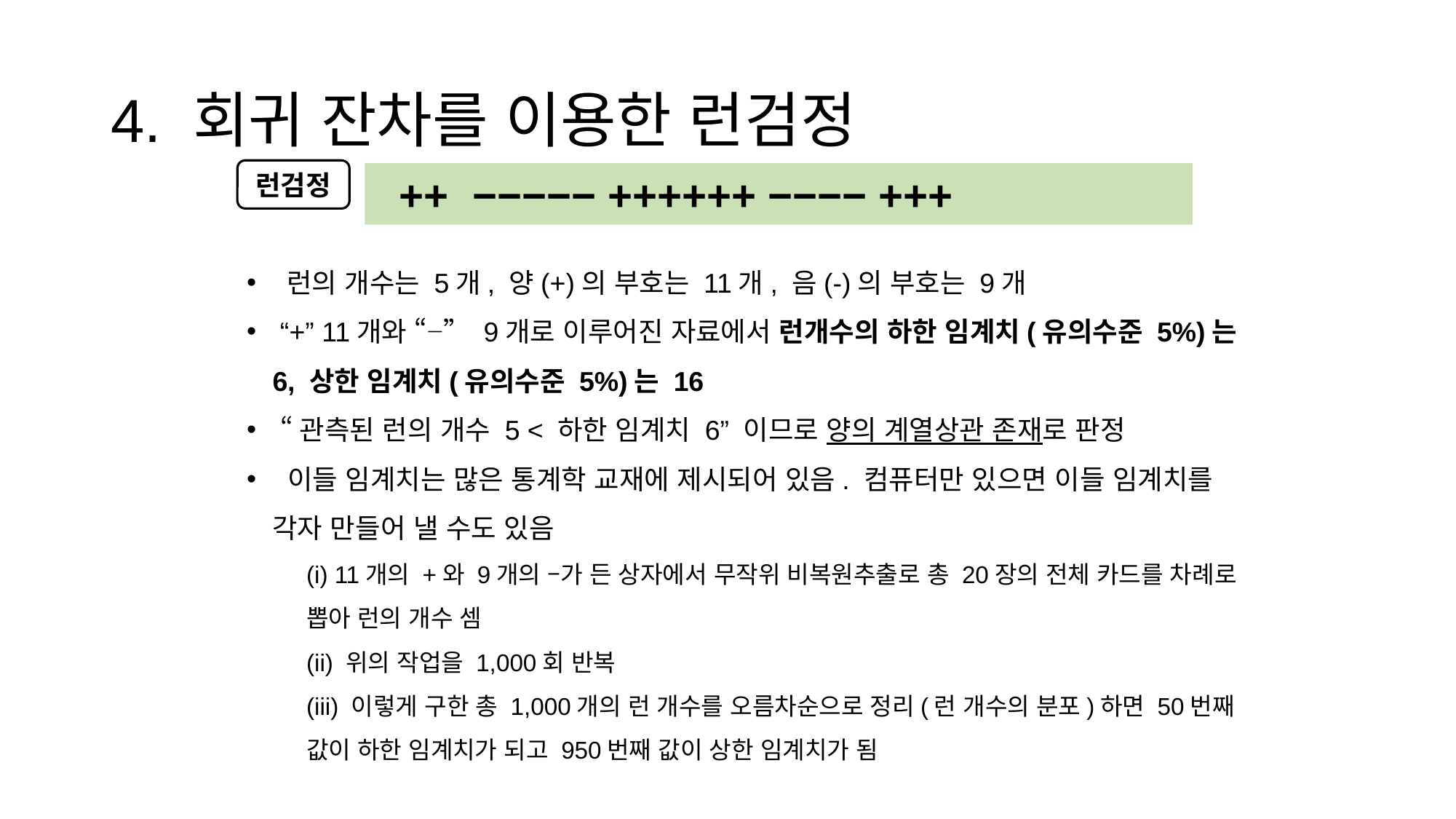

# 4. 회귀 잔차를 이용한 런검정
런검정
  ++  −−−−− ++++++ −−−− +++
 런의 개수는 5개, 양(+)의 부호는 11개, 음(-)의 부호는 9개
 “+” 11개와 “−” 9개로 이루어진 자료에서 런개수의 하한 임계치(유의수준 5%)는 6, 상한 임계치(유의수준 5%)는 16
 “관측된 런의 개수 5 < 하한 임계치 6” 이므로 양의 계열상관 존재로 판정
 이들 임계치는 많은 통계학 교재에 제시되어 있음. 컴퓨터만 있으면 이들 임계치를 각자 만들어 낼 수도 있음
	(i) 11개의 +와 9개의 –가 든 상자에서 무작위 비복원추출로 총 20장의 전체 카드를 차례로 뽑아 런의 개수 셈
	(ii) 위의 작업을 1,000회 반복
	(iii) 이렇게 구한 총 1,000개의 런 개수를 오름차순으로 정리(런 개수의 분포)하면 50번째 값이 하한 임계치가 되고 950번째 값이 상한 임계치가 됨